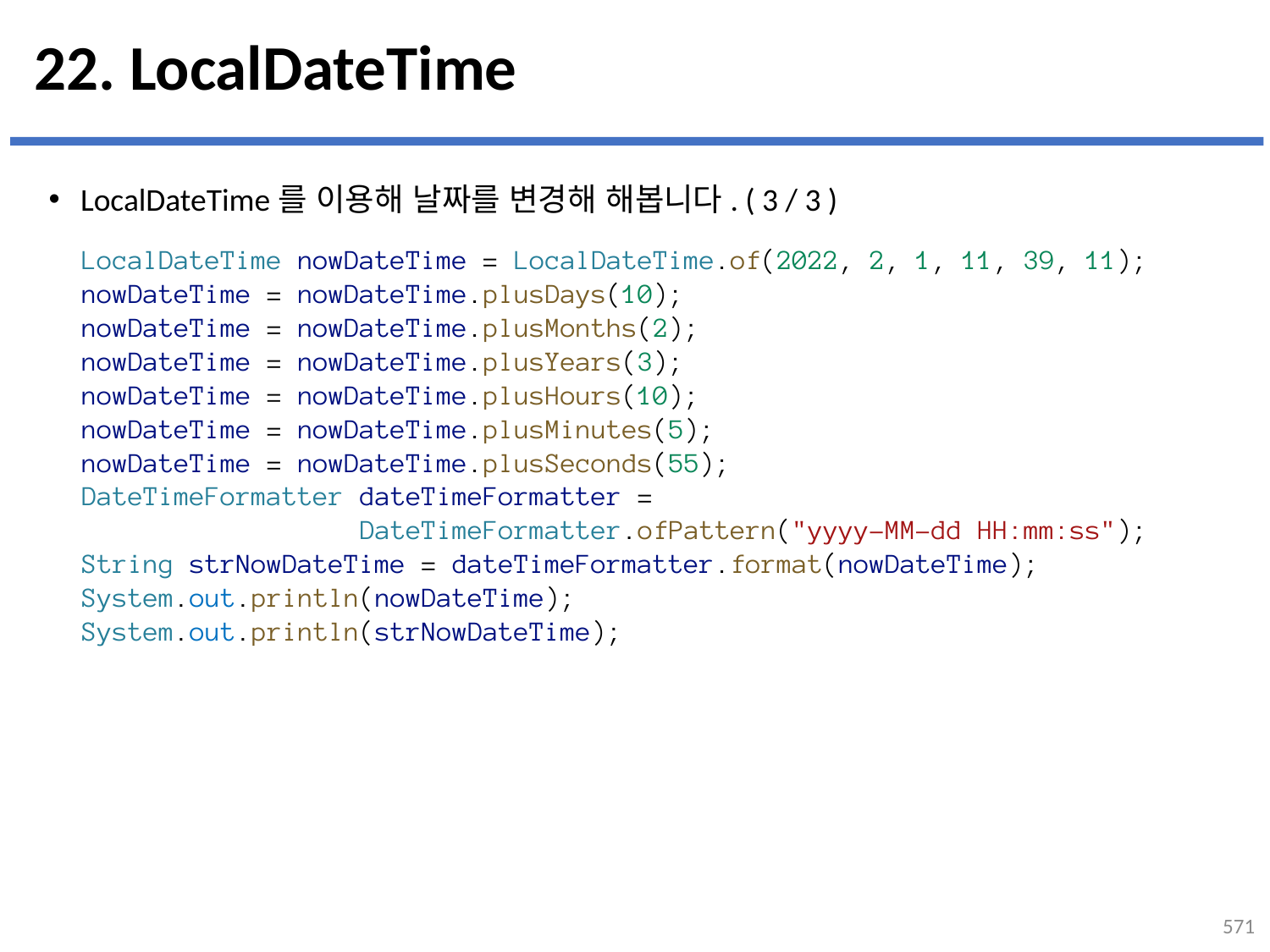

# 22. LocalDateTime
LocalDateTime를 이용해 날짜를 변경해 해봅니다. ( 3 / 3 )
LocalDateTime nowDateTime = LocalDateTime.of(2022, 2, 1, 11, 39, 11);
nowDateTime = nowDateTime.plusDays(10);
nowDateTime = nowDateTime.plusMonths(2);
nowDateTime = nowDateTime.plusYears(3);
nowDateTime = nowDateTime.plusHours(10);
nowDateTime = nowDateTime.plusMinutes(5);
nowDateTime = nowDateTime.plusSeconds(55);
DateTimeFormatter dateTimeFormatter =
                  DateTimeFormatter.ofPattern("yyyy-MM-dd HH:mm:ss");
String strNowDateTime = dateTimeFormatter.format(nowDateTime);
System.out.println(nowDateTime);
System.out.println(strNowDateTime);
571